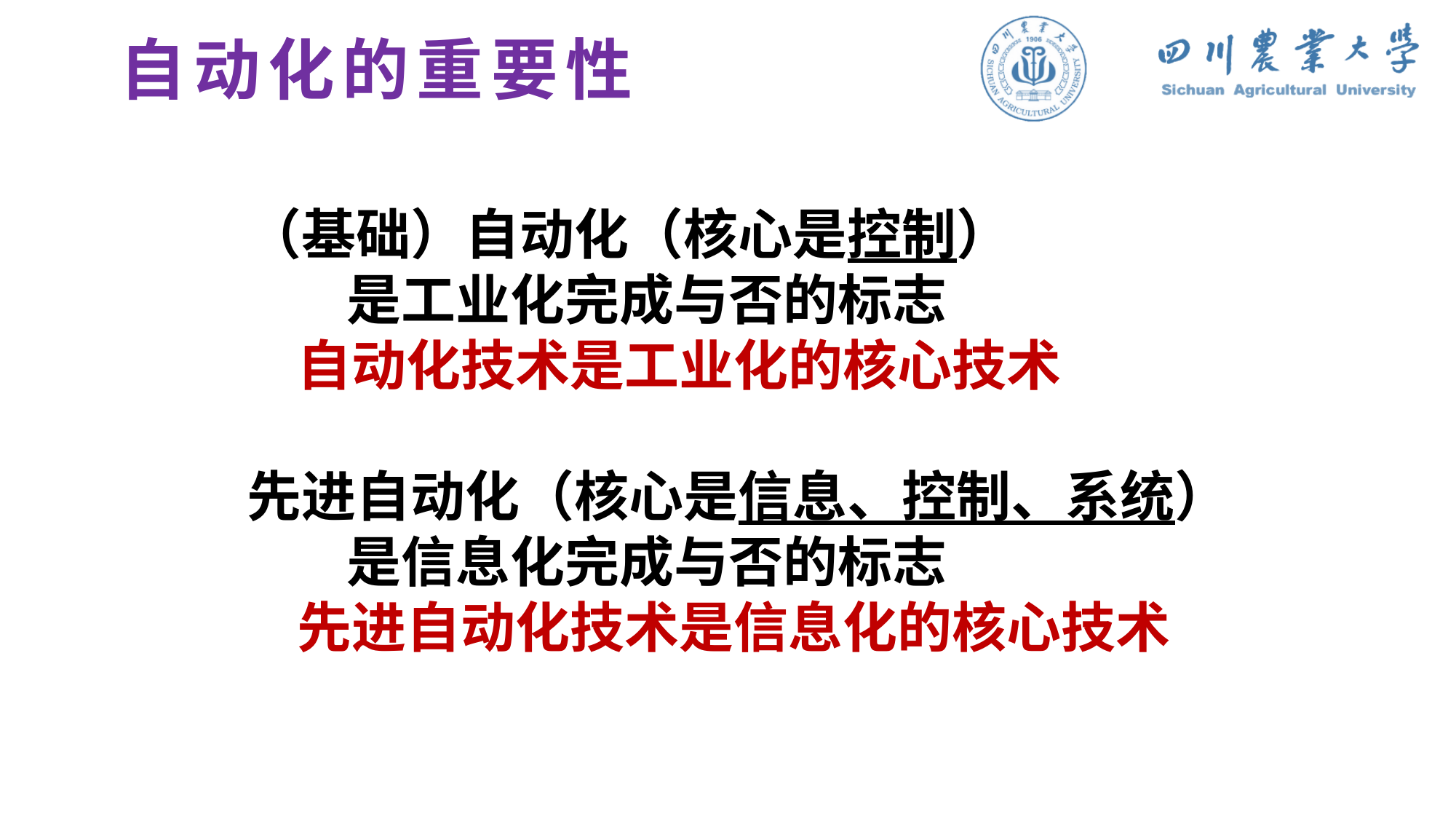

自动化的重要性

（基础）自动化（核心是控制）
       是工业化完成与否的标志
   自动化技术是工业化的核心技术

先进自动化（核心是信息、控制、系统）
       是信息化完成与否的标志
   先进自动化技术是信息化的核心技术